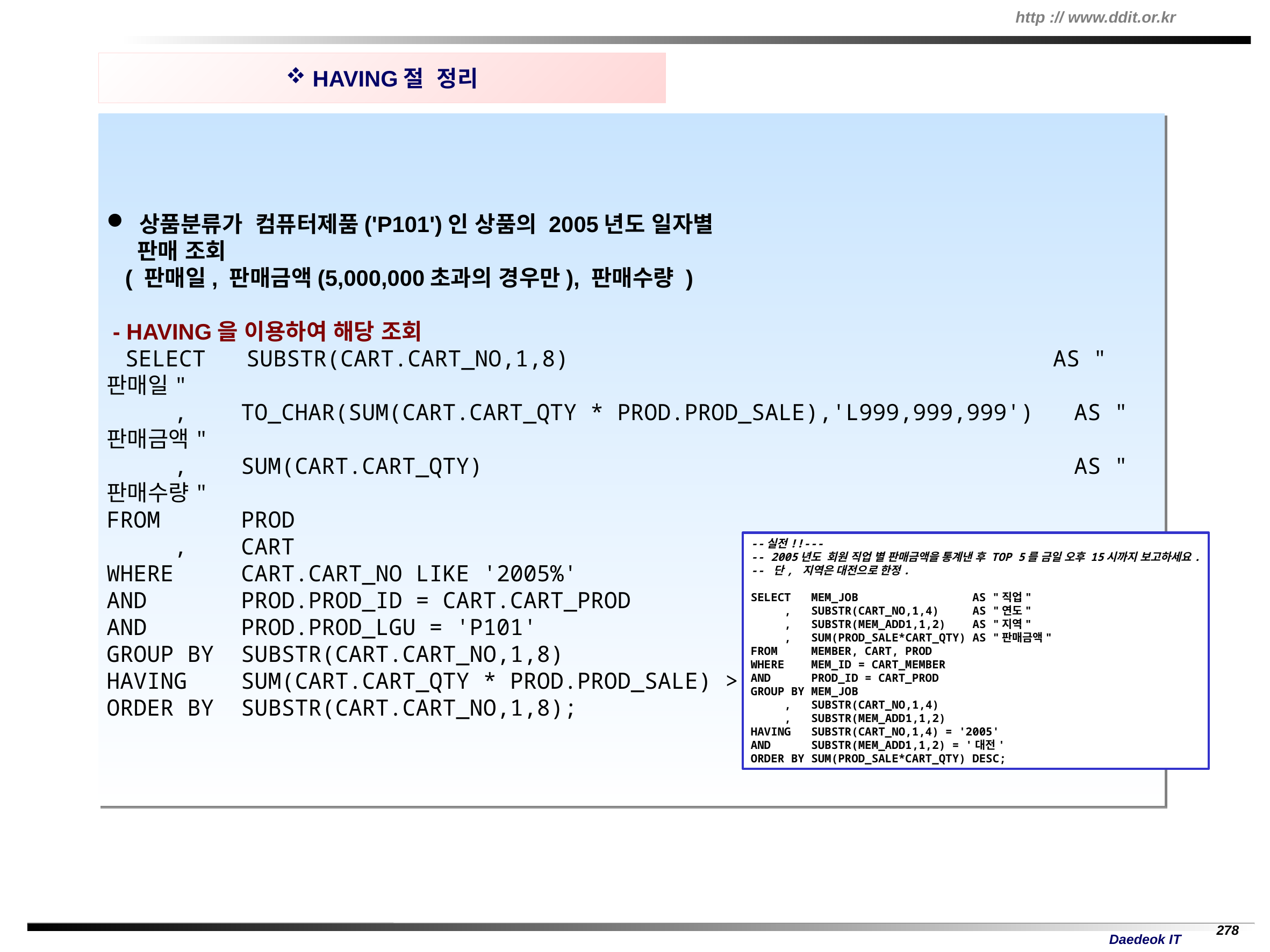

HAVING절  정리
 상품분류가  컴퓨터제품('P101')인 상품의 2005년도 일자별
    판매 조회
   ( 판매일, 판매금액(5,000,000초과의 경우만), 판매수량 )

 - HAVING을 이용하여 해당 조회
   SELECT   SUBSTR(CART.CART_NO,1,8)                                    AS "판매일"
     ,    TO_CHAR(SUM(CART.CART_QTY * PROD.PROD_SALE),'L999,999,999')   AS "판매금액"
     ,    SUM(CART.CART_QTY)                                            AS "판매수량"
FROM      PROD
     ,    CART
WHERE     CART.CART_NO LIKE '2005%'
AND       PROD.PROD_ID = CART.CART_PROD
AND       PROD.PROD_LGU = 'P101'
GROUP BY  SUBSTR(CART.CART_NO,1,8)
HAVING    SUM(CART.CART_QTY * PROD.PROD_SALE) > 5000000
ORDER BY  SUBSTR(CART.CART_NO,1,8);
--실전!!---
-- 2005년도  회원 직업 별 판매금액을 통계낸 후 TOP 5를 금일 오후 15시까지 보고하세요.
-- 단, 지역은 대전으로 한정.

SELECT   MEM_JOB                 AS "직업"
     ,   SUBSTR(CART_NO,1,4)     AS "연도"
     ,   SUBSTR(MEM_ADD1,1,2)    AS "지역"
     ,   SUM(PROD_SALE*CART_QTY) AS "판매금액"
FROM     MEMBER, CART, PROD
WHERE    MEM_ID = CART_MEMBER
AND      PROD_ID = CART_PROD
GROUP BY MEM_JOB
     ,   SUBSTR(CART_NO,1,4)
     ,   SUBSTR(MEM_ADD1,1,2)
HAVING   SUBSTR(CART_NO,1,4) = '2005'
AND      SUBSTR(MEM_ADD1,1,2) = '대전'
ORDER BY SUM(PROD_SALE*CART_QTY) DESC;